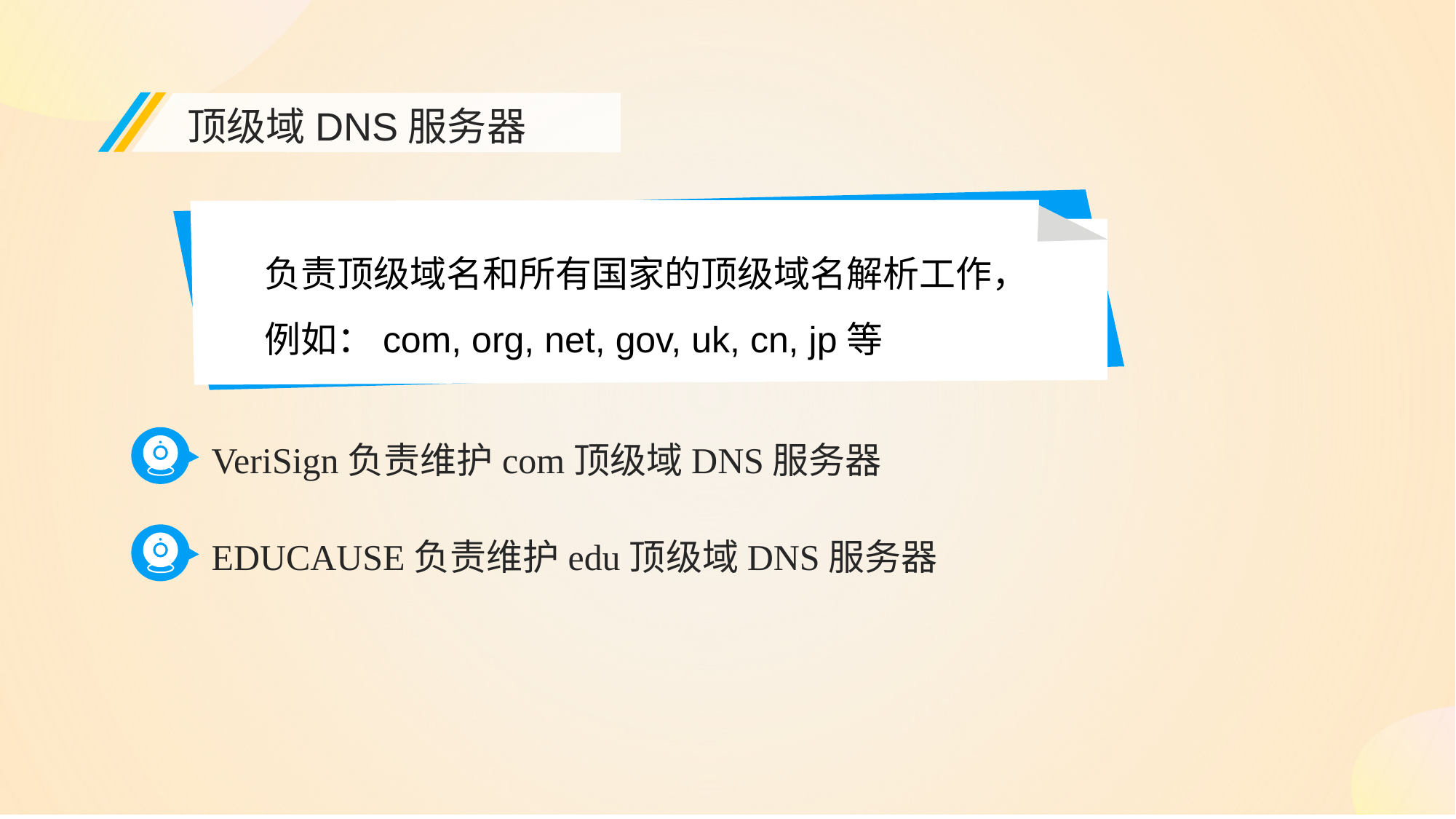

顶级域DNS服务器

负责顶级域名和所有国家的顶级域名解析工作，
例如：com, org, net, gov, uk, cn, jp等

VeriSign负责维护com顶级域DNS服务器

EDUCAUSE负责维护edu顶级域DNS服务器